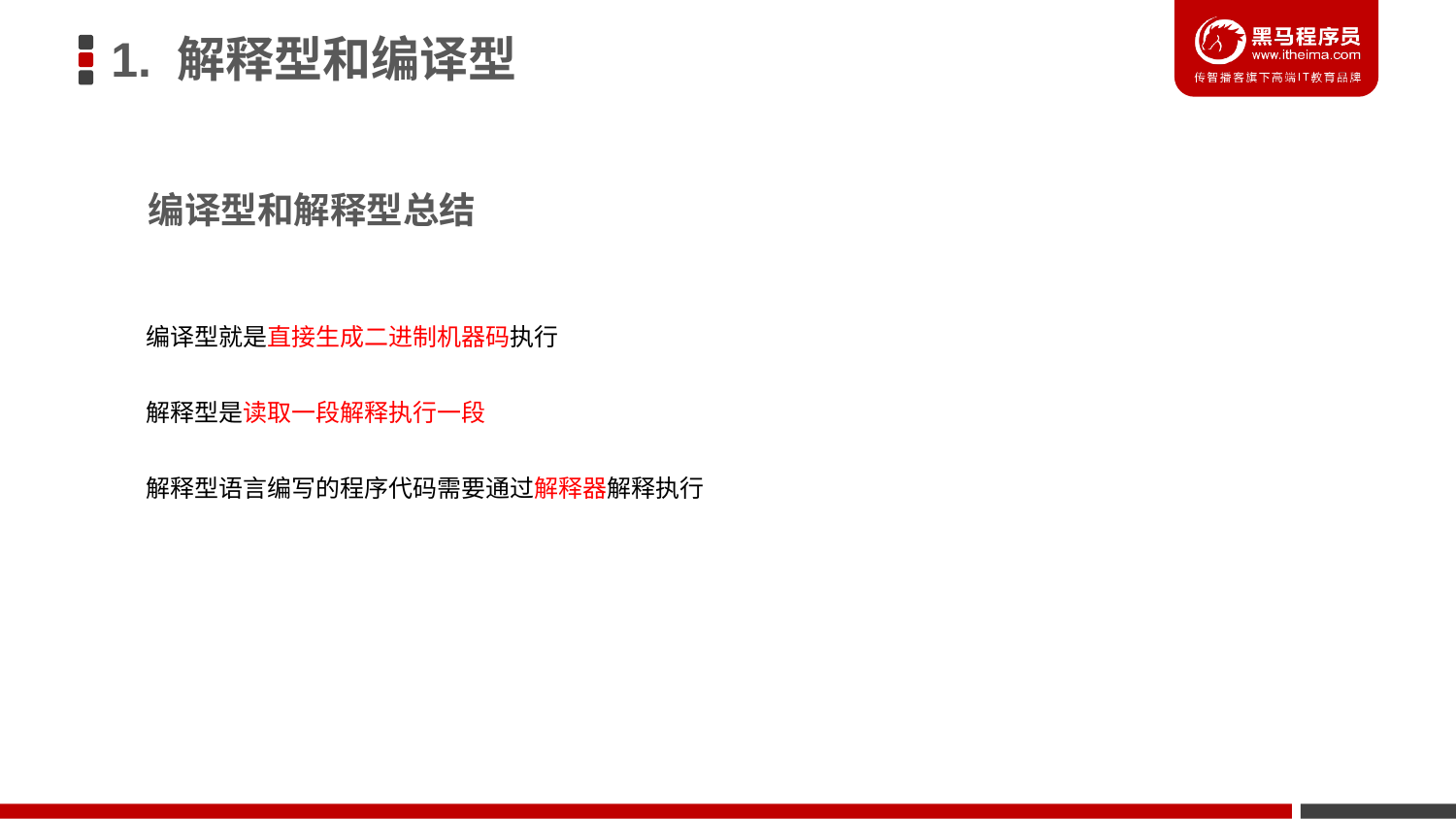

1. 解释型和编译型
编译型和解释型总结
编译型就是直接生成二进制机器码执行

解释型是读取一段解释执行一段

解释型语言编写的程序代码需要通过解释器解释执行